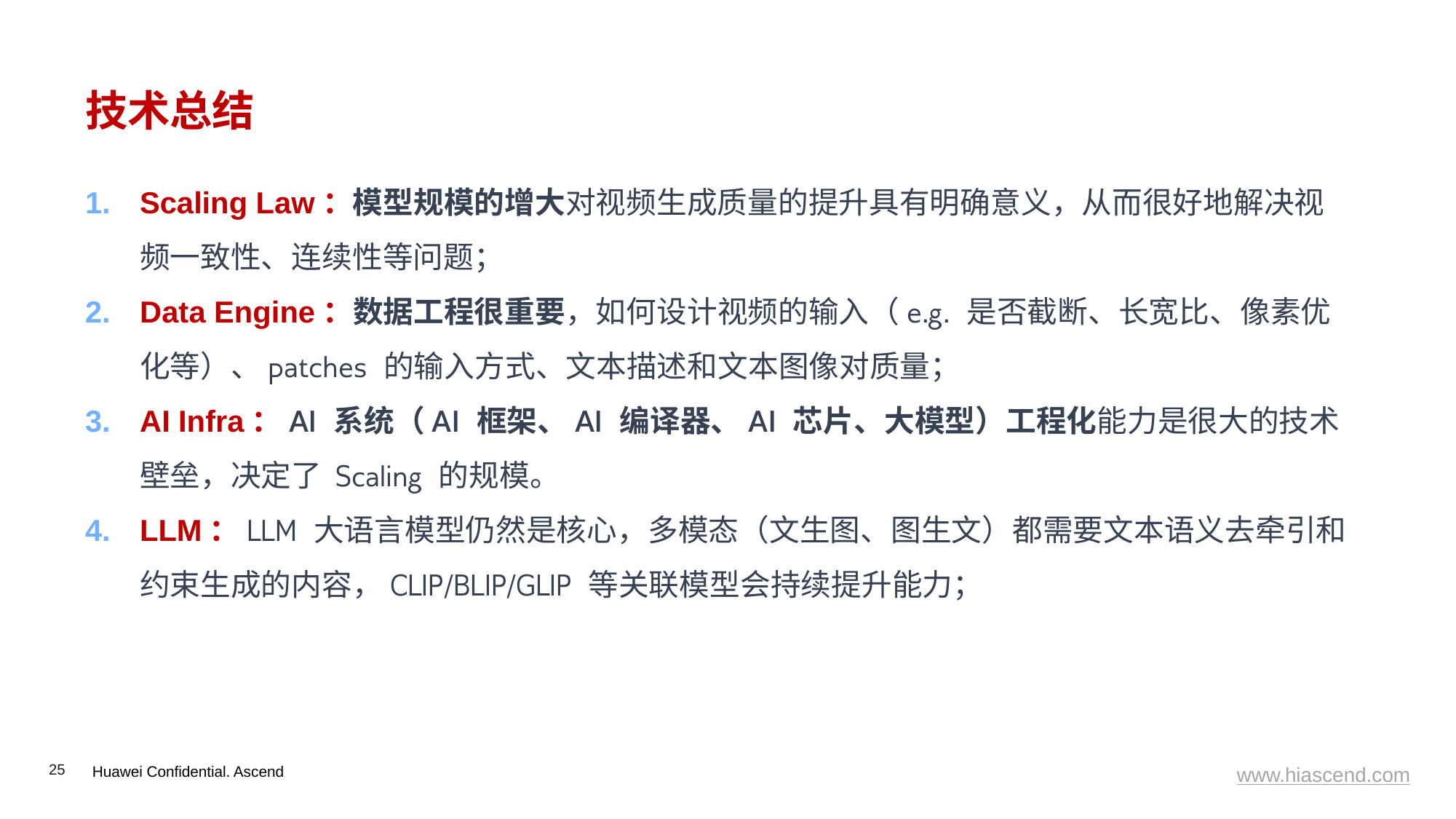

# 技术总结
Scaling Law：模型规模的增大对视频生成质量的提升具有明确意义，从而很好地解决视频一致性、连续性等问题；
Data Engine：数据工程很重要，如何设计视频的输入（e.g. 是否截断、长宽比、像素优化等）、patches 的输入方式、文本描述和文本图像对质量；
AI Infra：AI 系统（AI 框架、AI 编译器、AI 芯片、大模型）工程化能力是很大的技术壁垒，决定了 Scaling 的规模。
LLM：LLM 大语言模型仍然是核心，多模态（文生图、图生文）都需要文本语义去牵引和约束生成的内容，CLIP/BLIP/GLIP 等关联模型会持续提升能力；